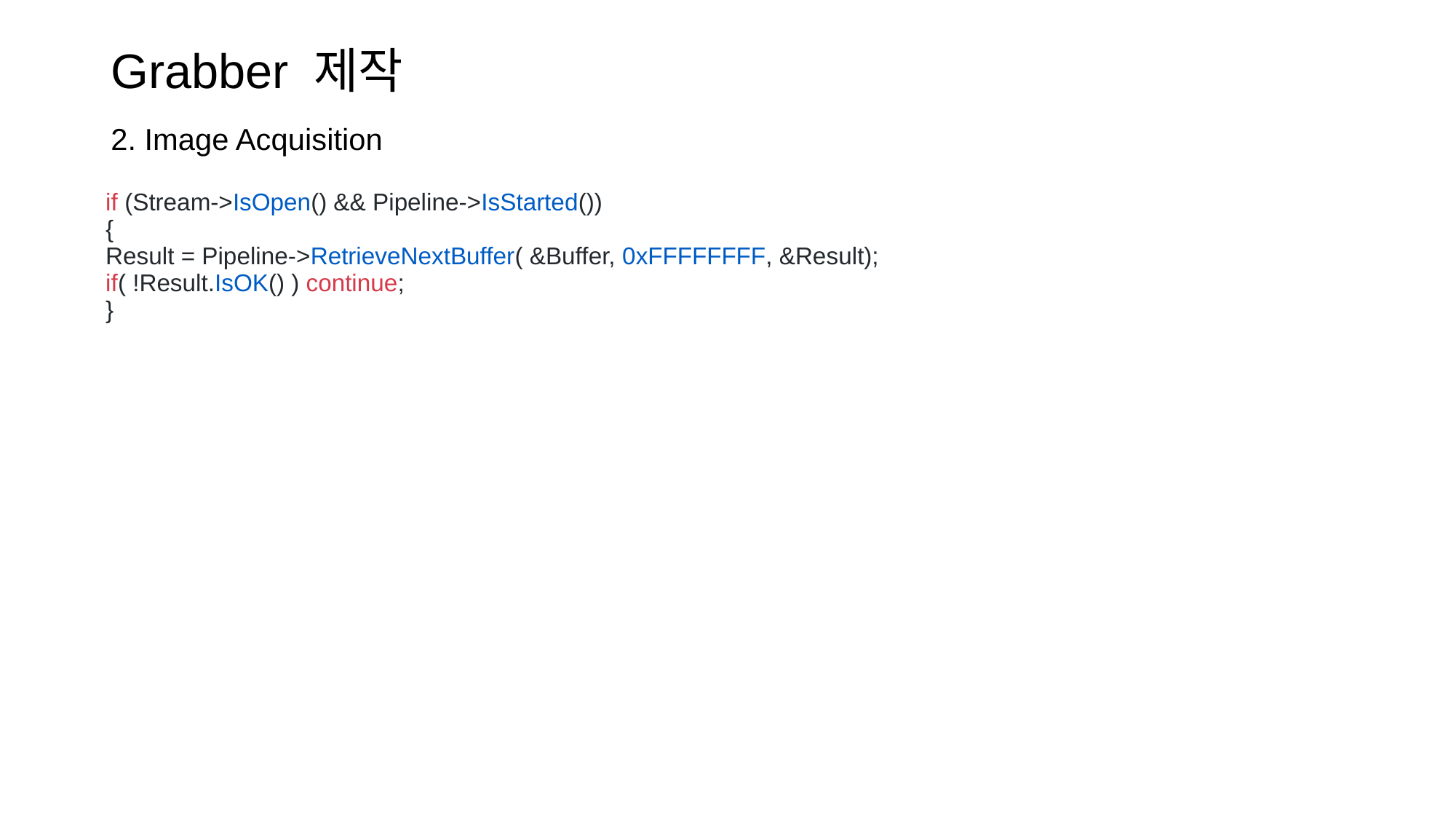

# Grabber 제작
2. Image Acquisition

| if (Stream->IsOpen() && Pipeline->IsStarted()) { Result = Pipeline->RetrieveNextBuffer( &Buffer, 0xFFFFFFFF, &Result); if( !Result.IsOK() ) continue; } |
| --- |